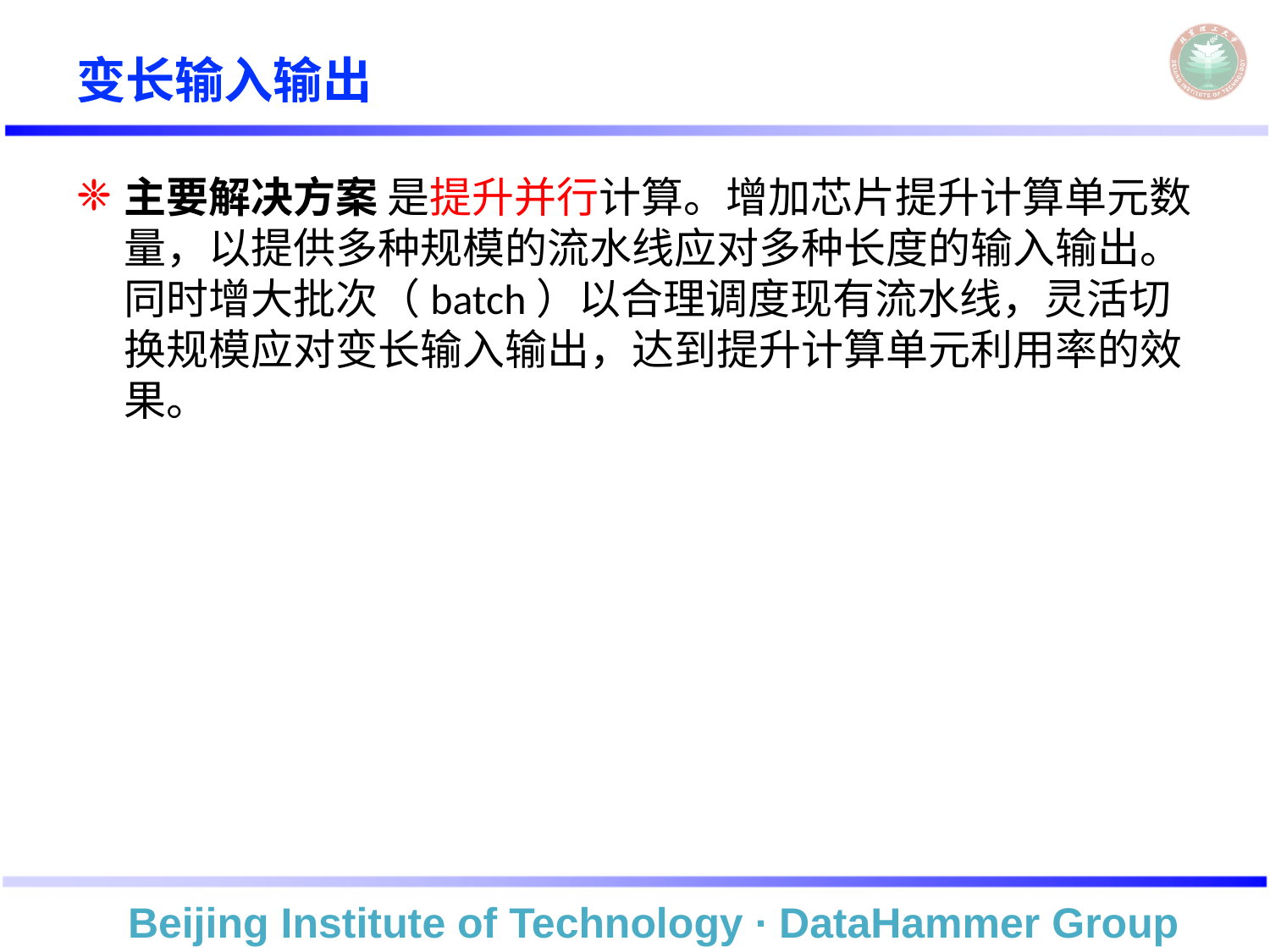

# 变长输入输出
主要解决方案 是提升并行计算。增加芯片提升计算单元数量，以提供多种规模的流水线应对多种长度的输入输出。同时增大批次（batch）以合理调度现有流水线，灵活切换规模应对变长输入输出，达到提升计算单元利用率的效果。